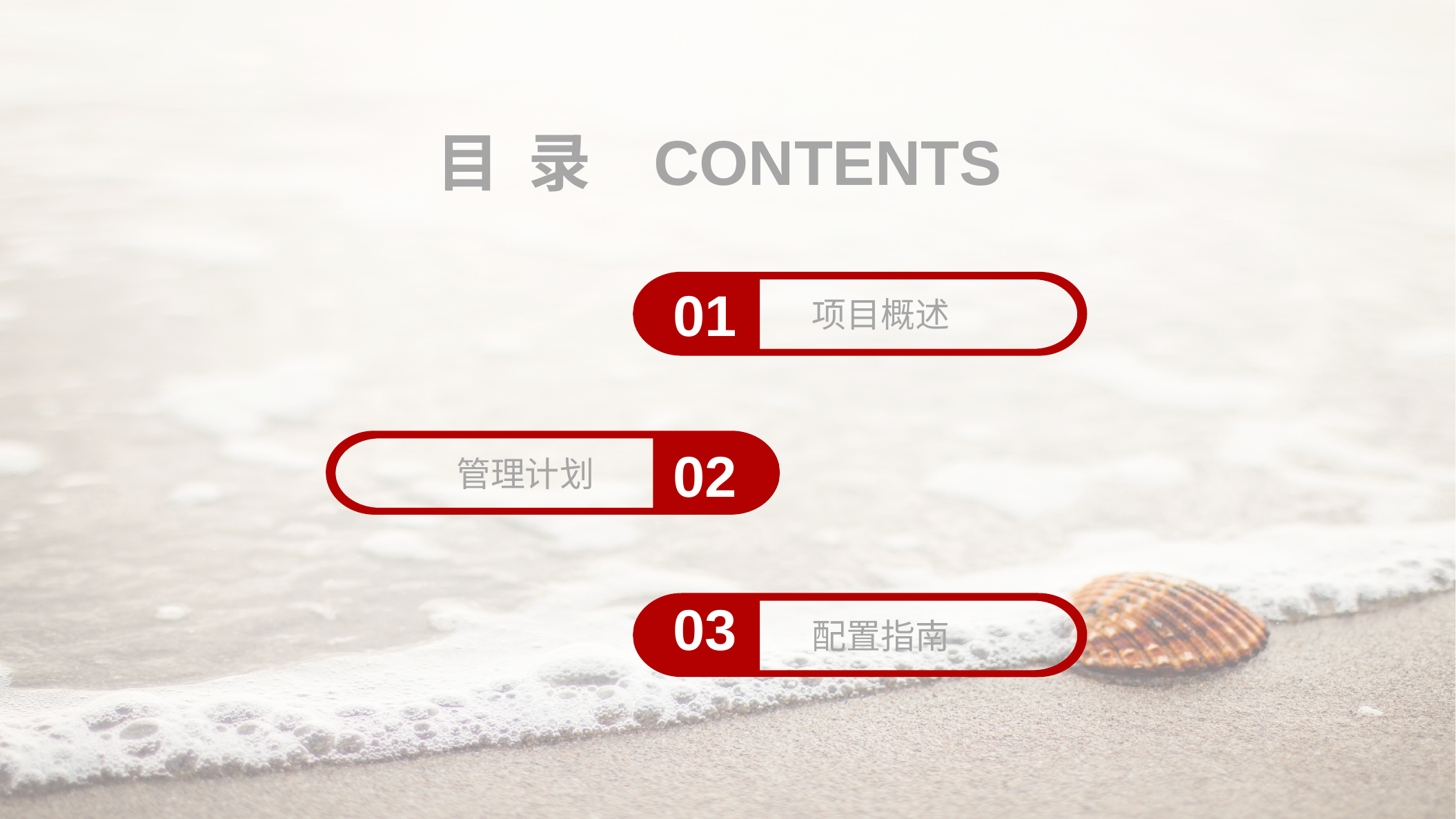

目  录
CONTENTS
  项目概述
01
           管理计划
02
  配置指南
03